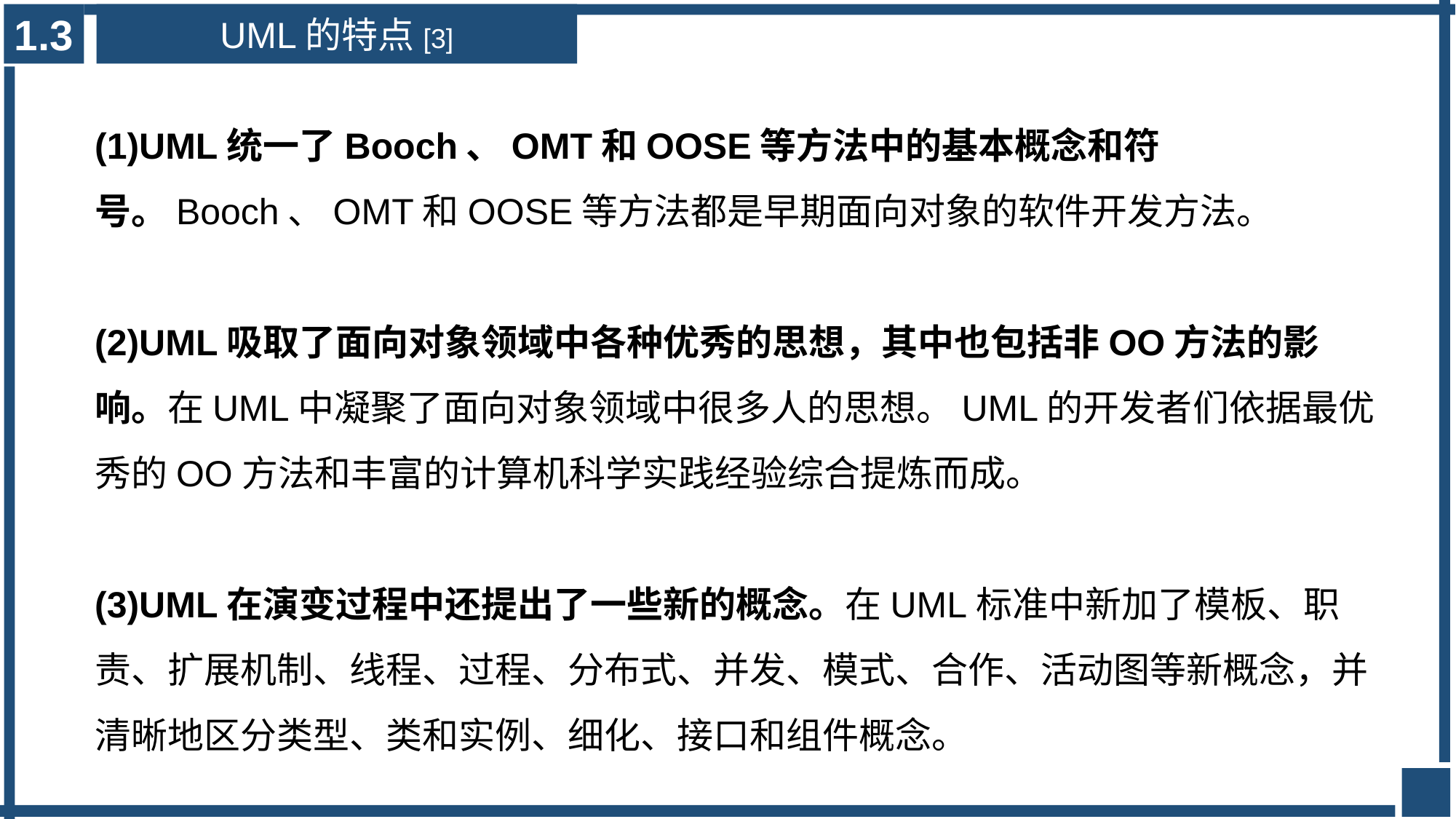

1.3

UML的特点[3]
(1)UML统一了Booch、OMT和OOSE等方法中的基本概念和符号。Booch、OMT和OOSE等方法都是早期面向对象的软件开发方法。

(2)UML吸取了面向对象领域中各种优秀的思想，其中也包括非OO方法的影响。在UML中凝聚了面向对象领域中很多人的思想。UML的开发者们依据最优秀的OO方法和丰富的计算机科学实践经验综合提炼而成。

(3)UML在演变过程中还提出了一些新的概念。在UML标准中新加了模板、职责、扩展机制、线程、过程、分布式、并发、模式、合作、活动图等新概念，并清晰地区分类型、类和实例、细化、接口和组件概念。